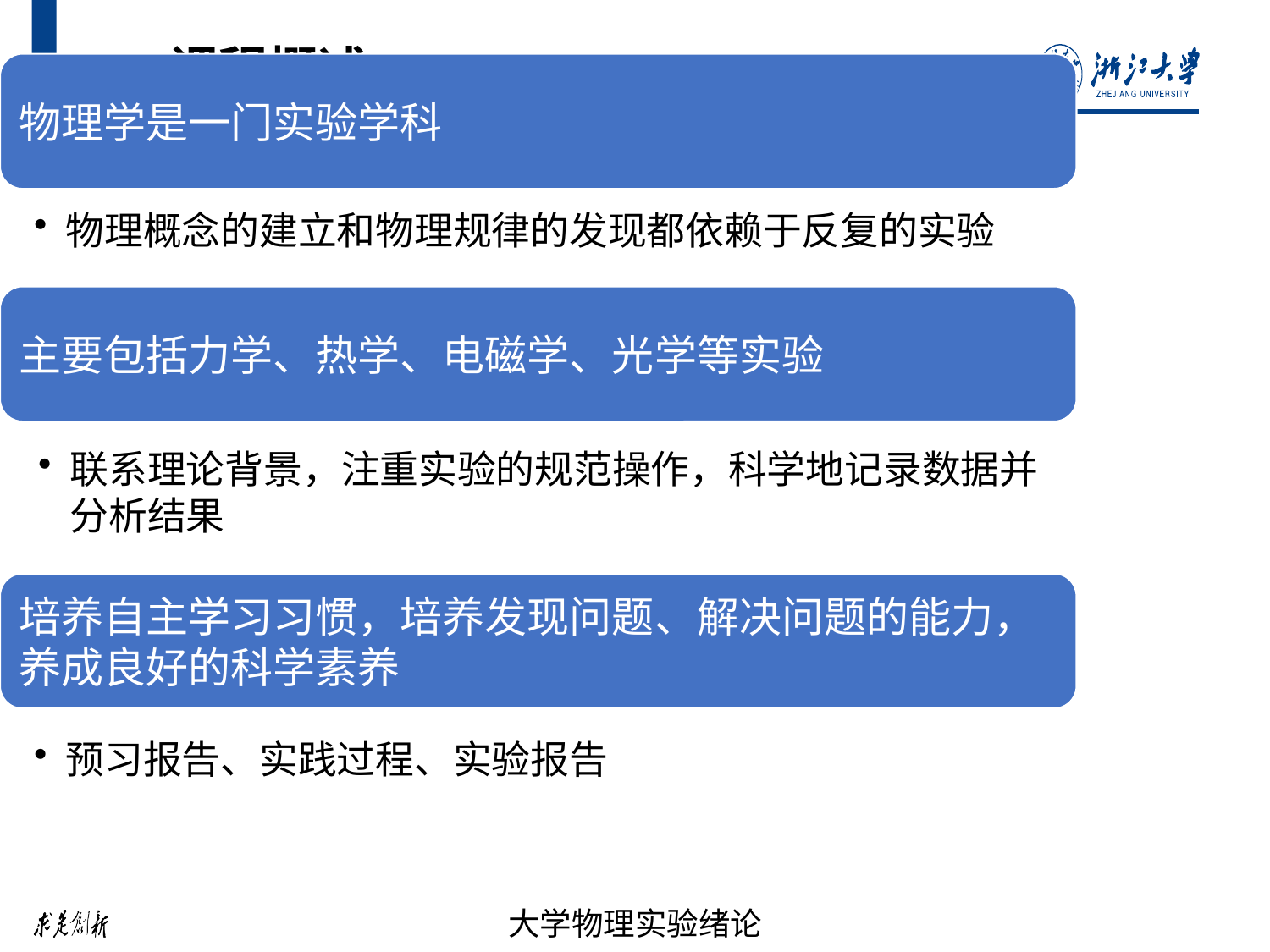

# 一、课程概述
物理学是一门实验学科
物理概念的建立和物理规律的发现都依赖于反复的实验
主要包括力学、热学、电磁学、光学等实验
联系理论背景，注重实验的规范操作，科学地记录数据并分析结果
培养自主学习习惯，培养发现问题、解决问题的能力，养成良好的科学素养
预习报告、实践过程、实验报告
大学物理实验绪论
3